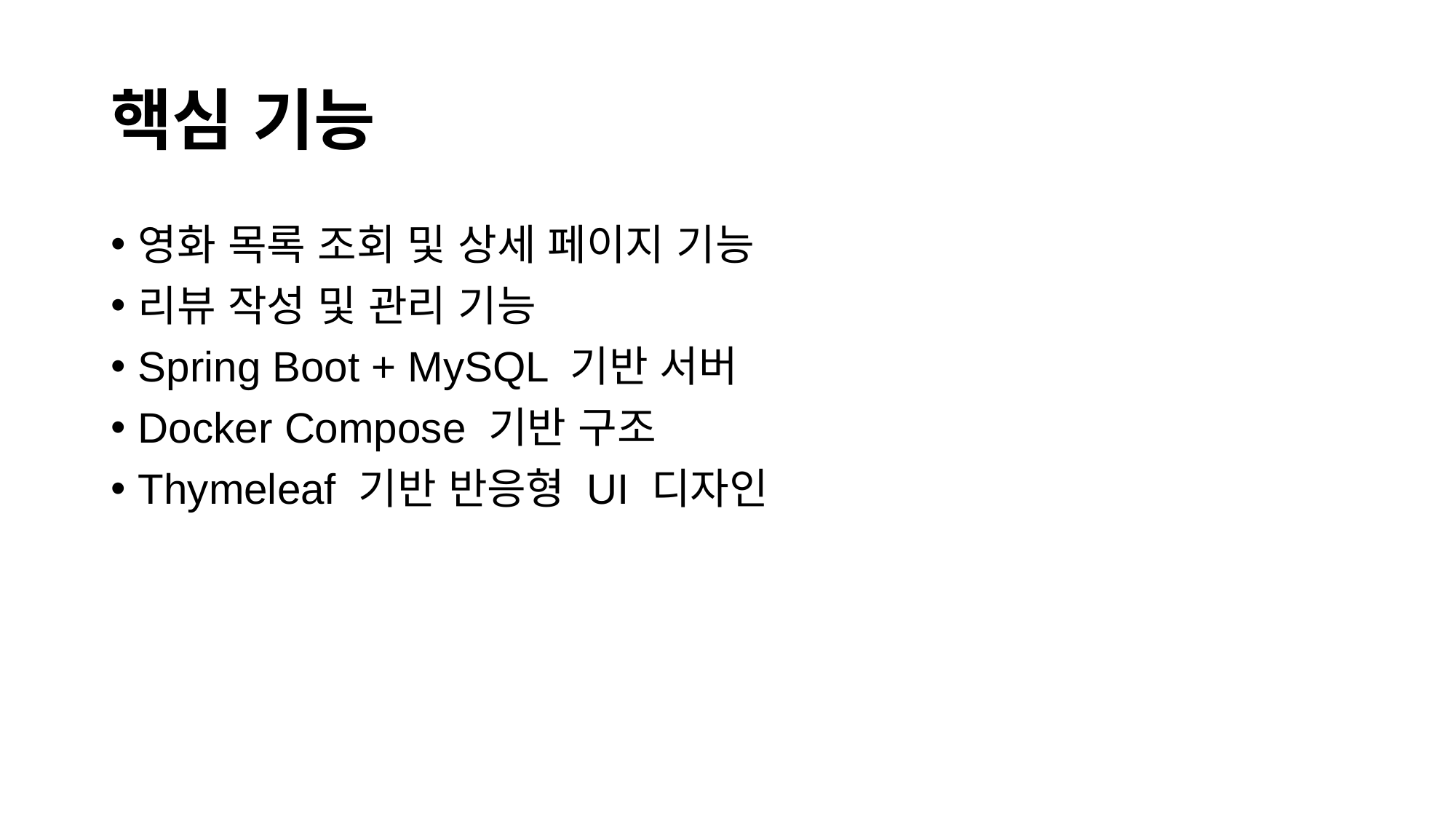

# 핵심 기능
영화 목록 조회 및 상세 페이지 기능
리뷰 작성 및 관리 기능
Spring Boot + MySQL 기반 서버
Docker Compose 기반 구조
Thymeleaf 기반 반응형 UI 디자인